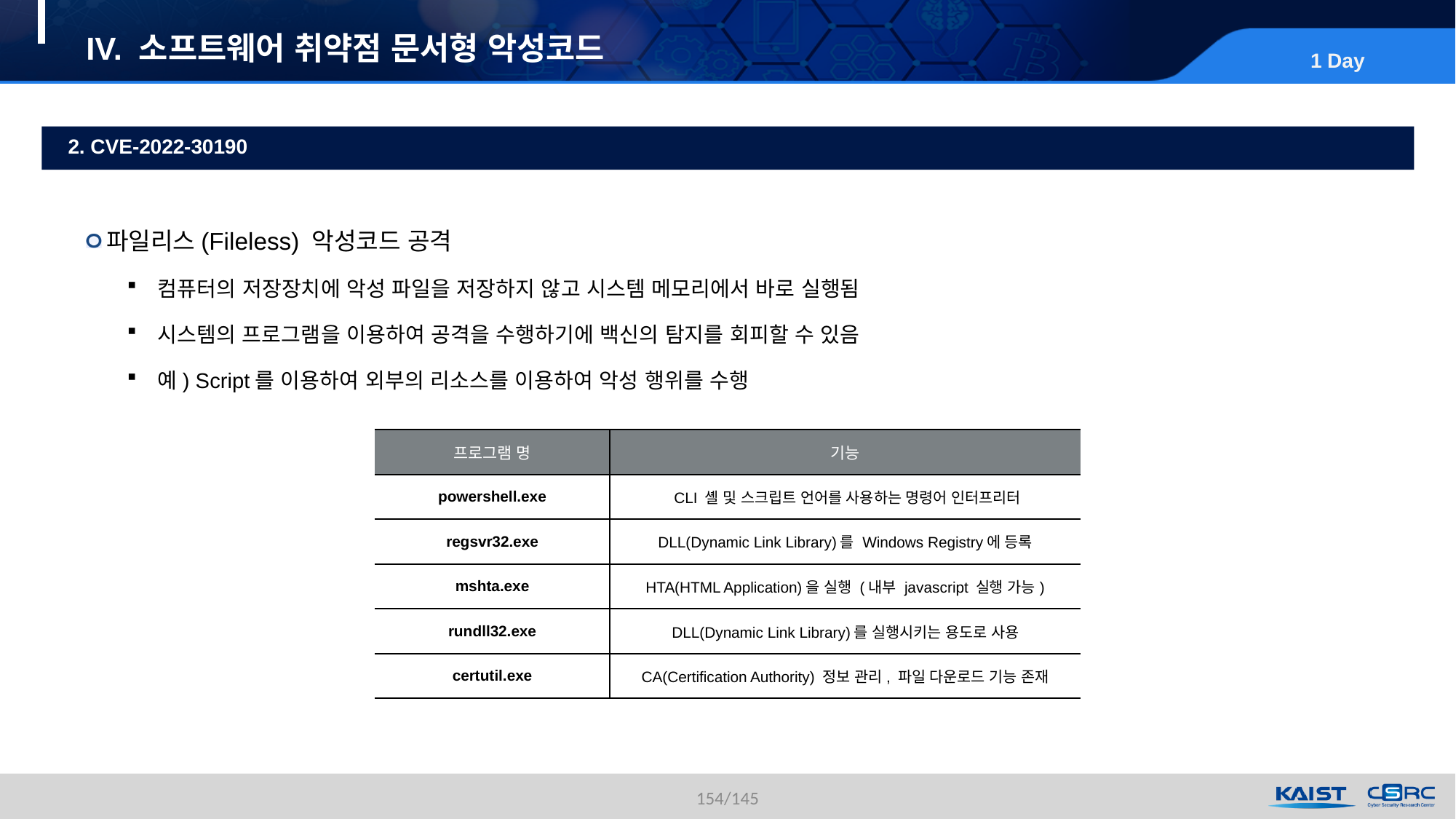

# IV. 소프트웨어 취약점 문서형 악성코드
2. CVE-2022-30190
파일리스(Fileless) 악성코드 공격
컴퓨터의 저장장치에 악성 파일을 저장하지 않고 시스템 메모리에서 바로 실행됨
시스템의 프로그램을 이용하여 공격을 수행하기에 백신의 탐지를 회피할 수 있음
예) Script를 이용하여 외부의 리소스를 이용하여 악성 행위를 수행
| 프로그램 명 | 기능 |
| --- | --- |
| powershell.exe | CLI 셸 및 스크립트 언어를 사용하는 명령어 인터프리터 |
| regsvr32.exe | DLL(Dynamic Link Library)를 Windows Registry에 등록 |
| mshta.exe | HTA(HTML Application)을 실행 (내부 javascript 실행 가능) |
| rundll32.exe | DLL(Dynamic Link Library)를 실행시키는 용도로 사용 |
| certutil.exe | CA(Certification Authority) 정보 관리, 파일 다운로드 기능 존재 |
154/145